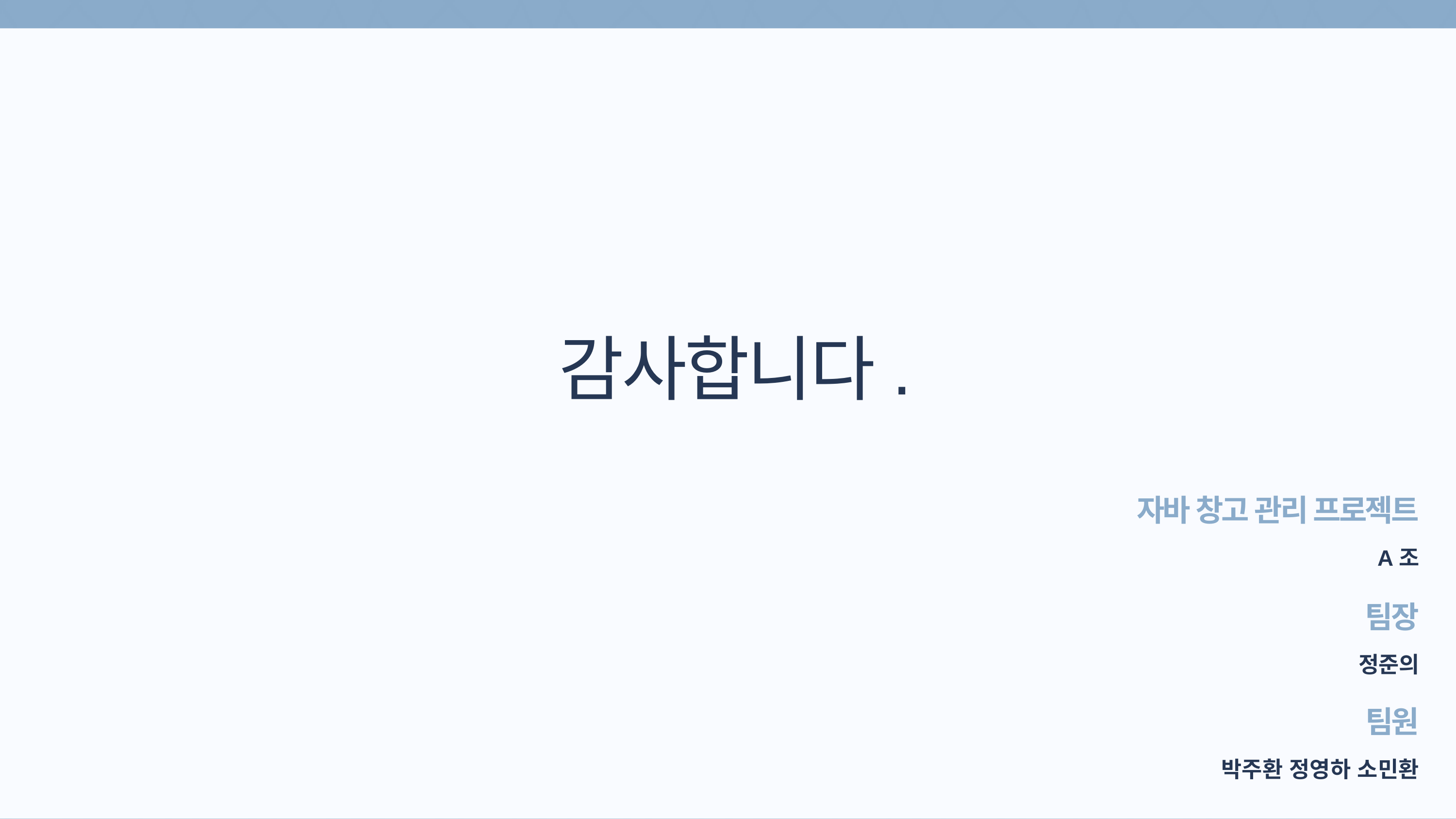

감사합니다.
자바 창고 관리 프로젝트
A조

팀장
정준의

팀원
박주환 정영하 소민환